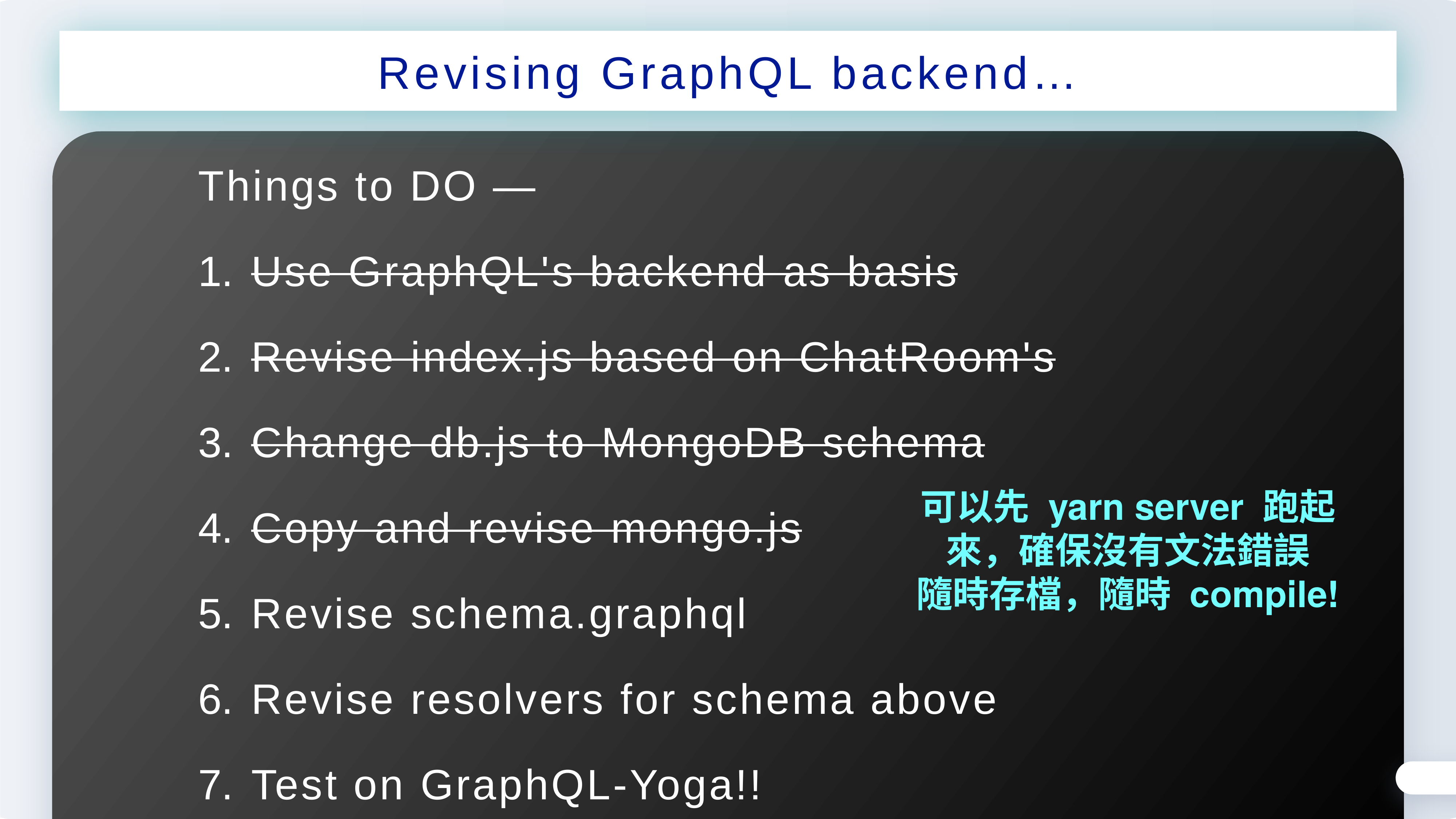

Revising GraphQL backend…
Things to DO —
Use GraphQL's backend as basis
Revise index.js based on ChatRoom's
Change db.js to MongoDB schema
Copy and revise mongo.js
Revise schema.graphql
Revise resolvers for schema above
Test on GraphQL-Yoga!!
可以先 yarn server 跑起來，確保沒有文法錯誤
隨時存檔，隨時 compile!
13